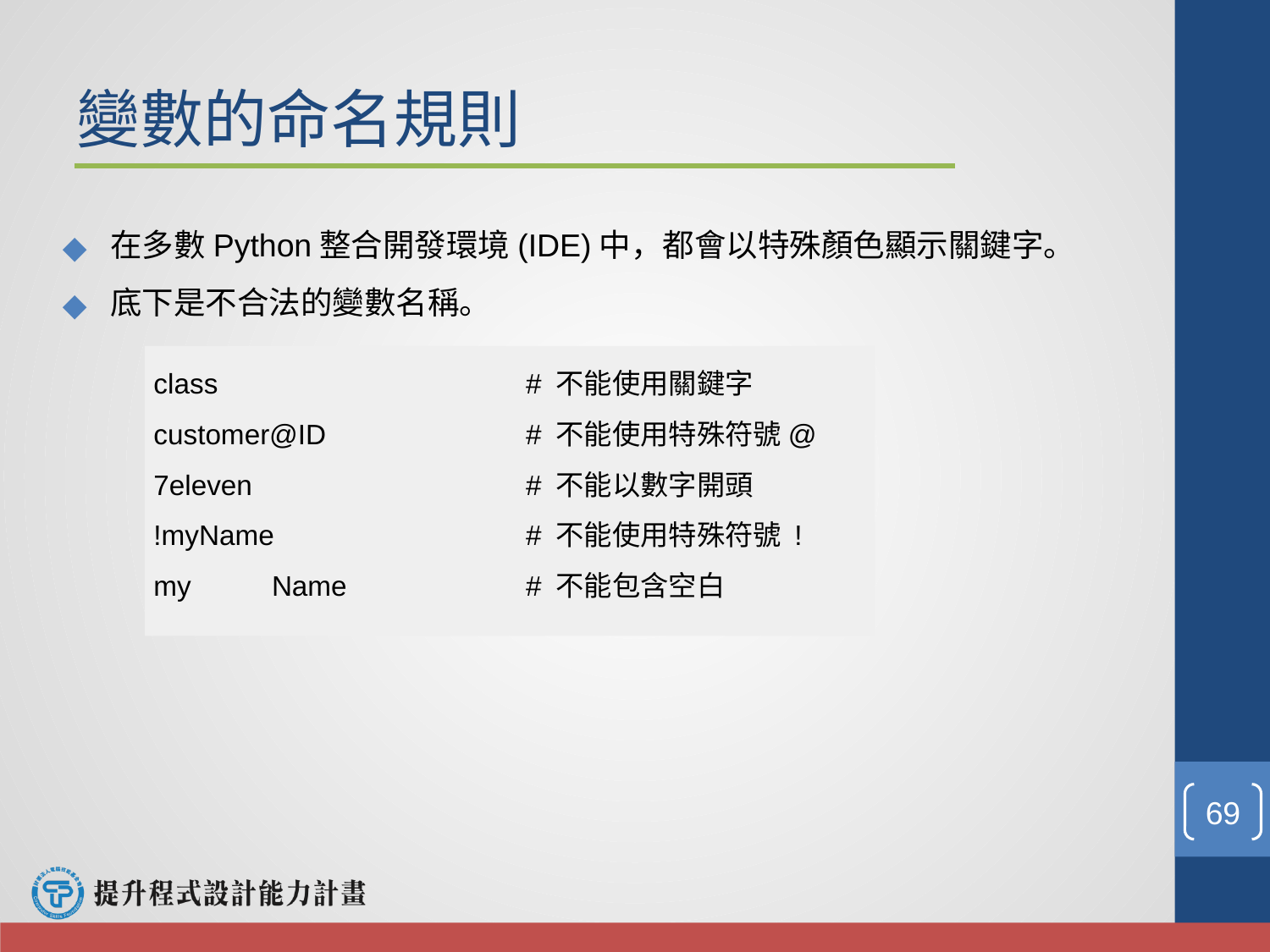

# 變數的命名規則
在多數Python整合開發環境(IDE)中，都會以特殊顏色顯示關鍵字。
底下是不合法的變數名稱。

class			# 不能使用關鍵字
customer@ID		# 不能使用特殊符號@
7eleven			# 不能以數字開頭
!myName		# 不能使用特殊符號 !
my	Name		# 不能包含空白

69